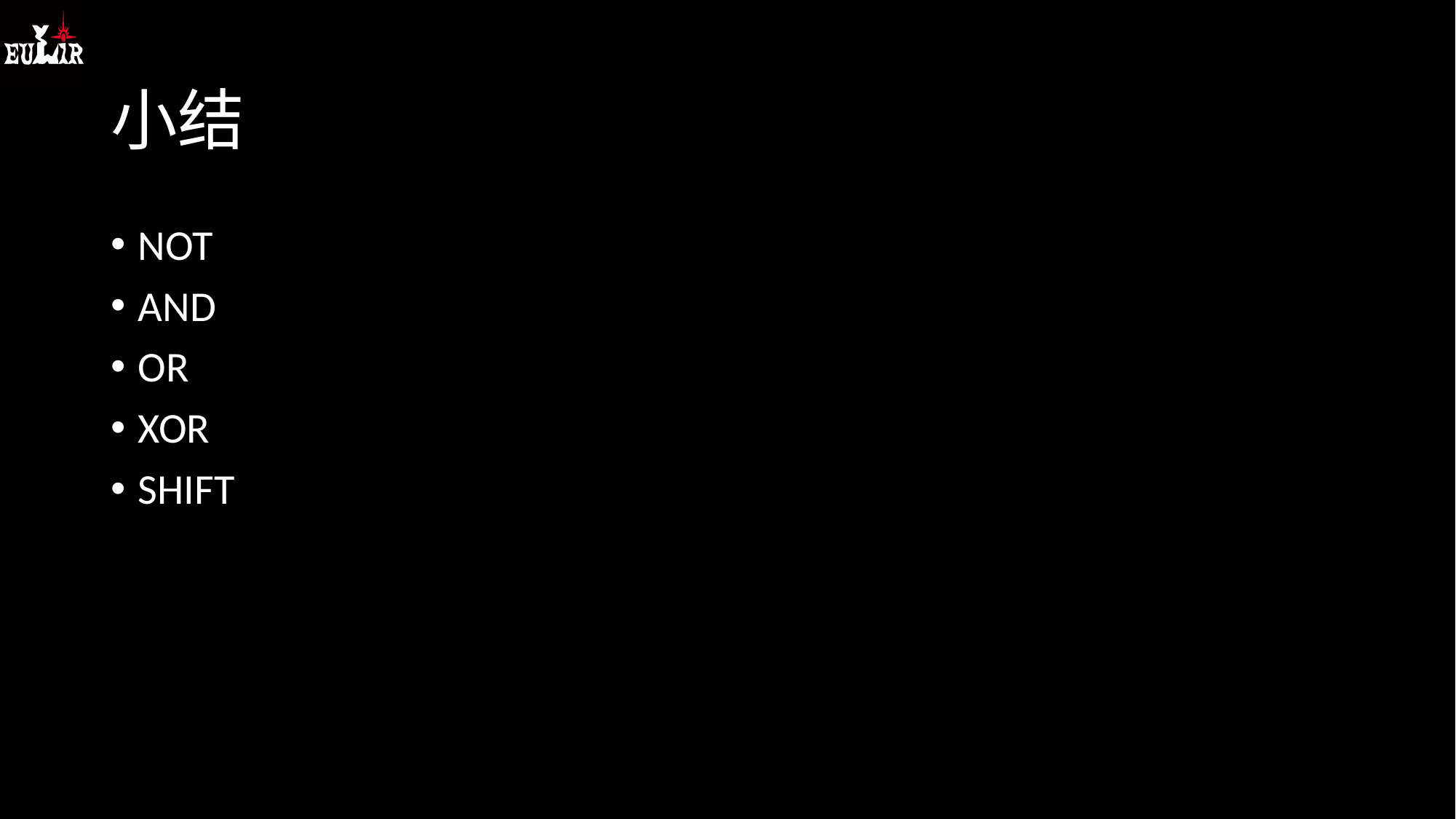

# 小结
NOT
AND
OR
XOR
SHIFT